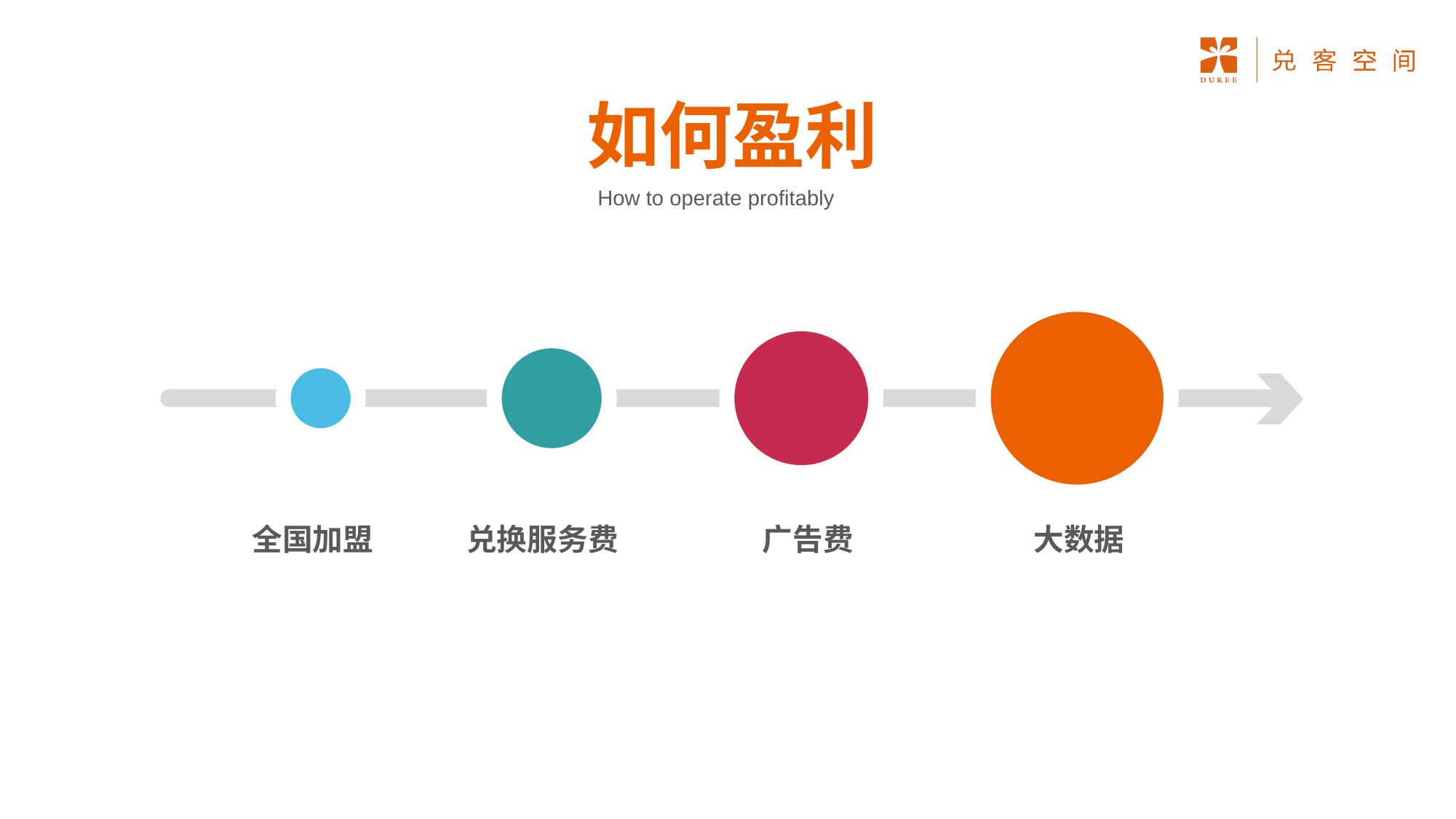

如何盈利
How to operate profitably

全国加盟
兑换服务费
广告费
大数据